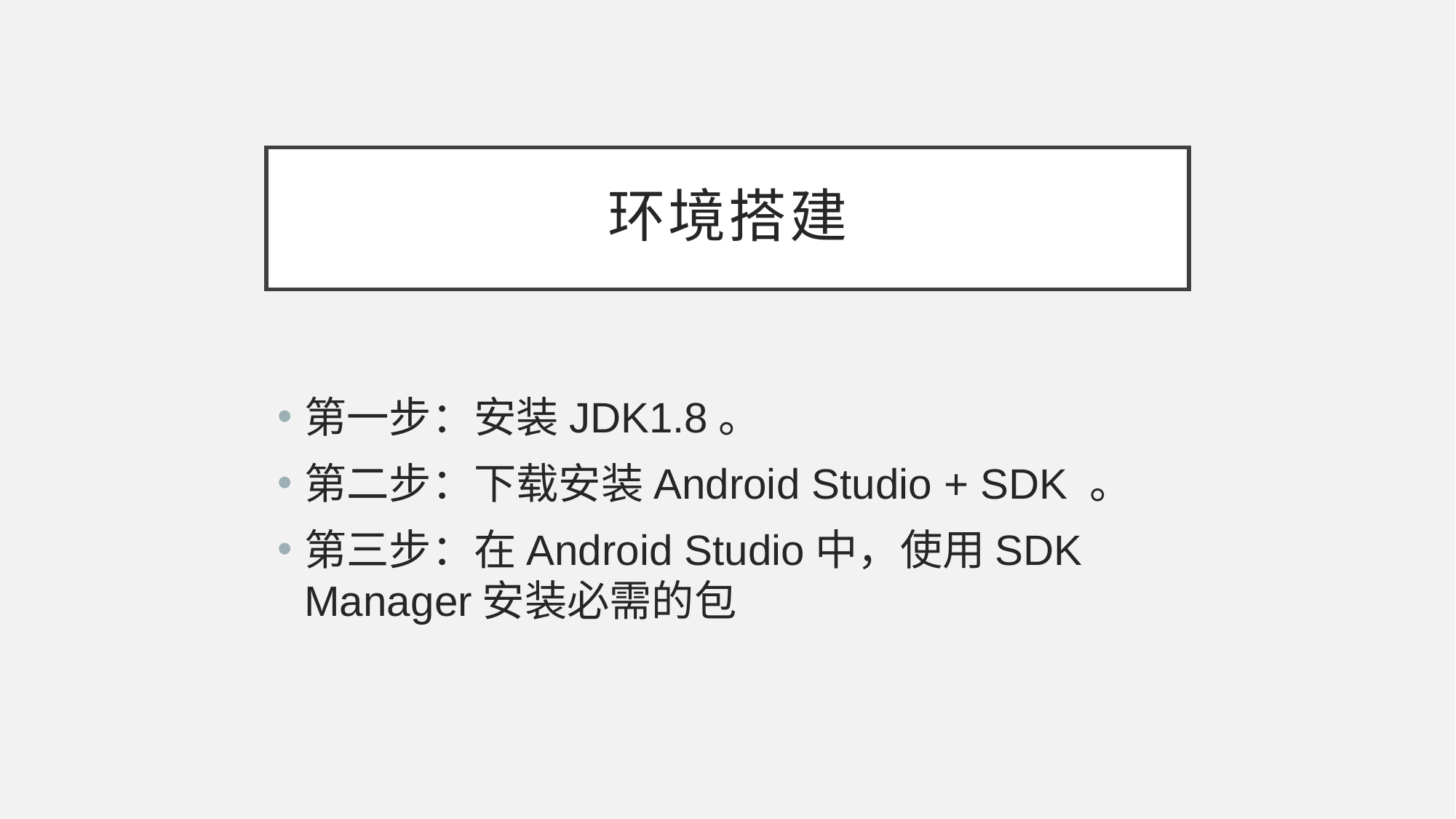

# 环境搭建
第一步：安装JDK1.8。
第二步：下载安装Android Studio + SDK 。
第三步：在Android Studio中，使用SDK Manager安装必需的包